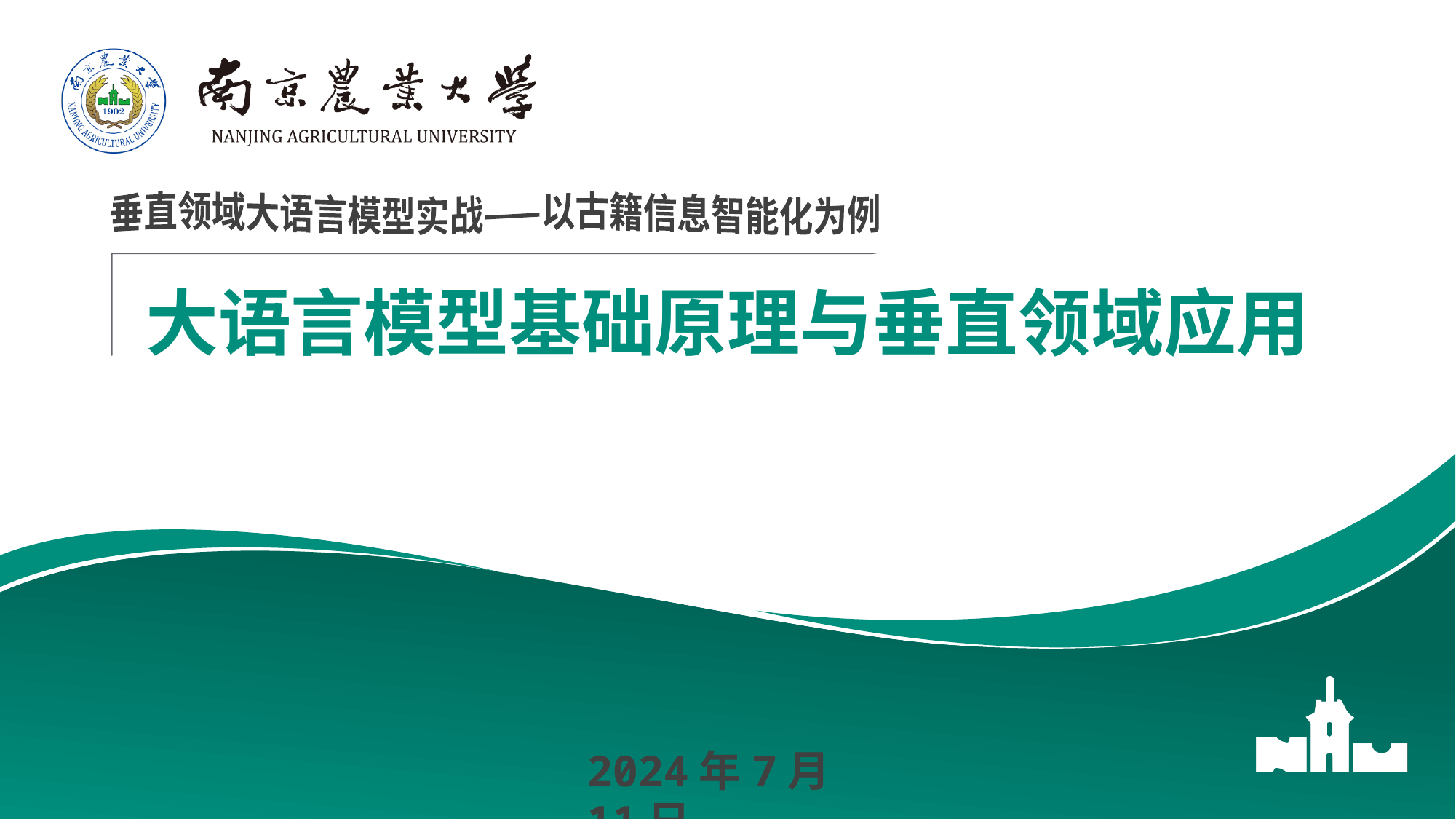

垂直领域大语言模型实战——以古籍信息智能化为例

# 大语言模型基础原理与垂直领域应用
2024年7月11日